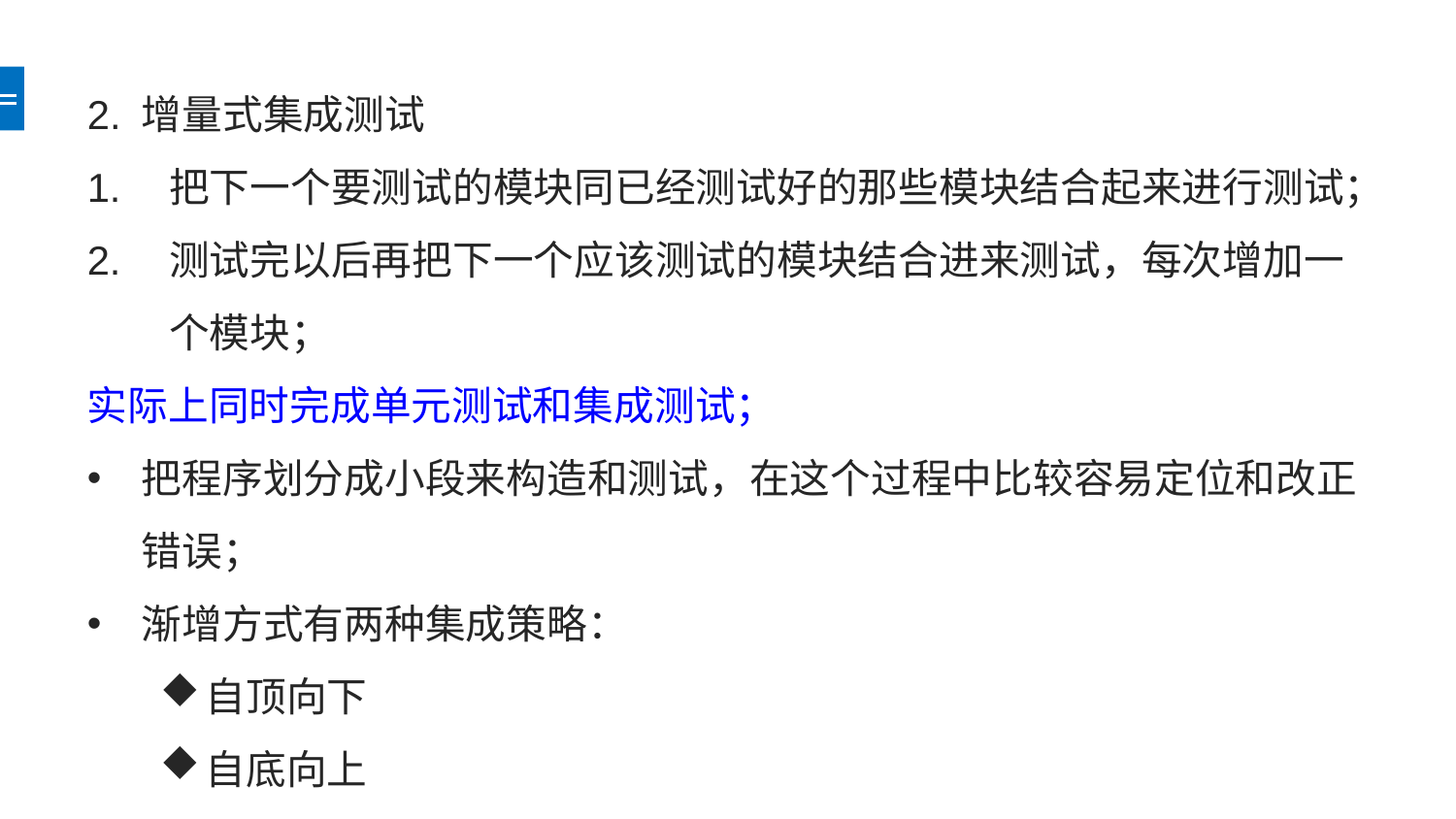

2. 增量式集成测试
把下一个要测试的模块同已经测试好的那些模块结合起来进行测试；
测试完以后再把下一个应该测试的模块结合进来测试，每次增加一个模块；
实际上同时完成单元测试和集成测试；
把程序划分成小段来构造和测试，在这个过程中比较容易定位和改正错误；
渐增方式有两种集成策略：
自顶向下
自底向上